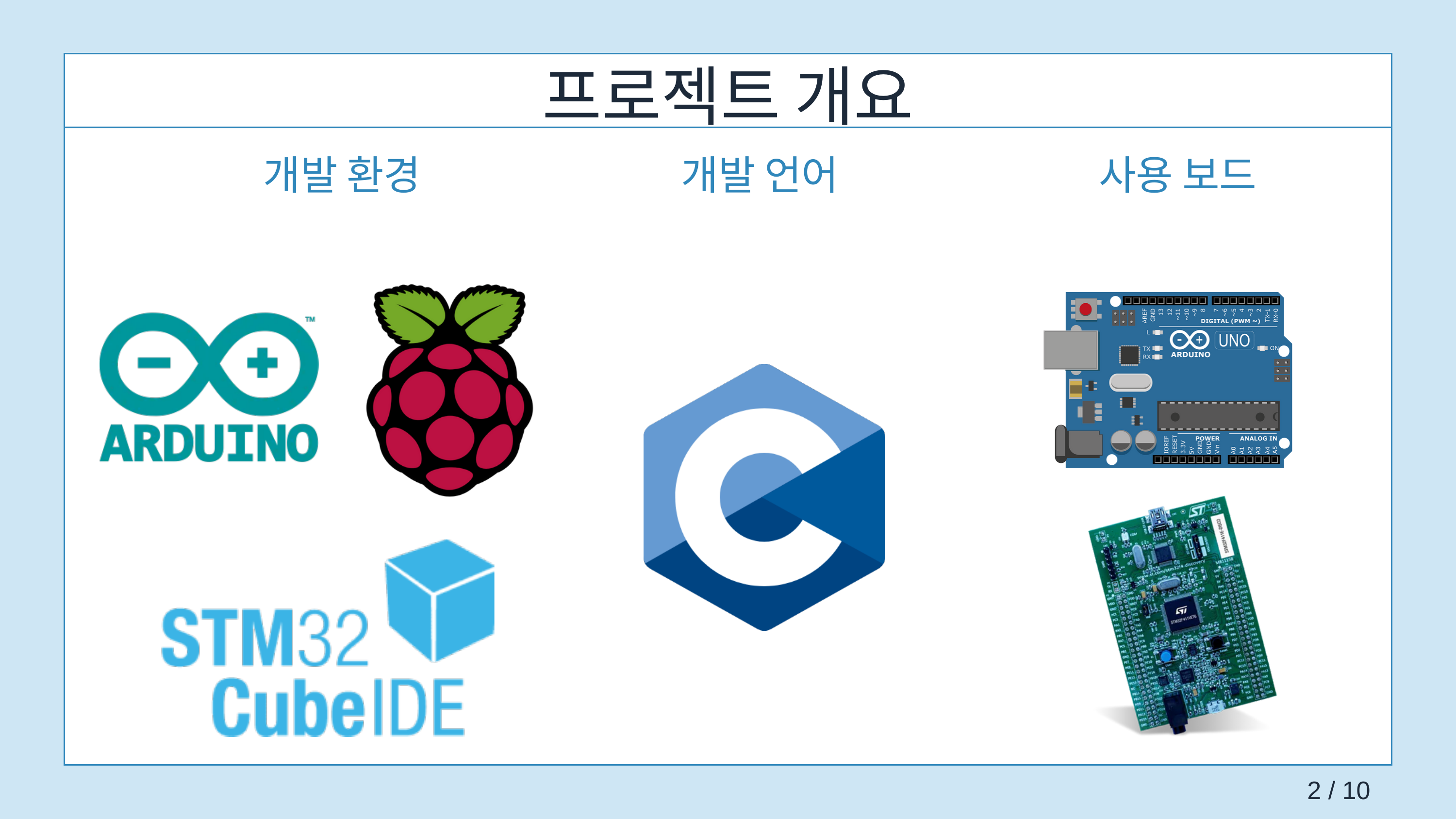

프로젝트 개요

개발 환경
개발 언어
사용 보드

2 / 10